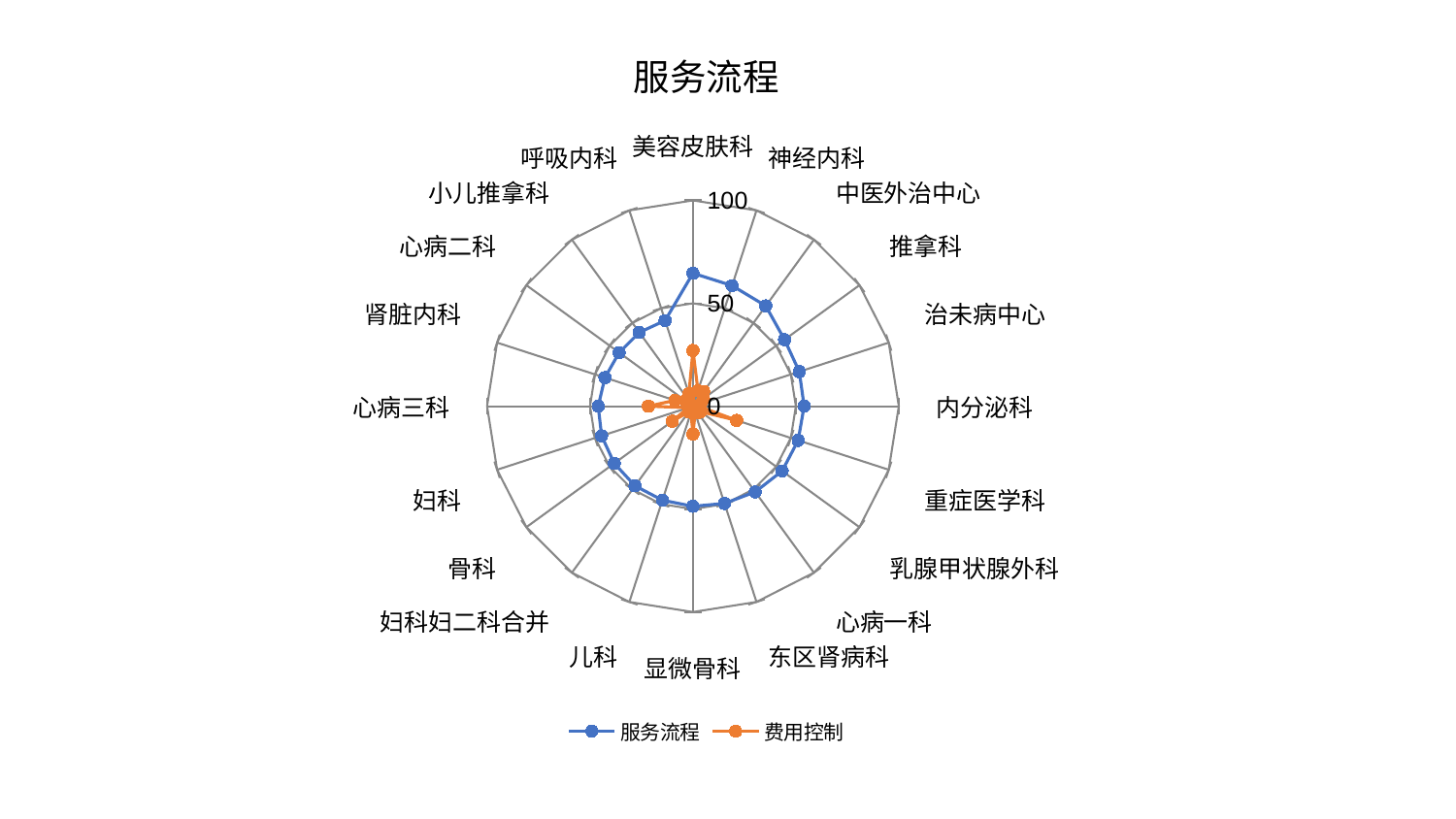

### Chart: 服务流程

| Category | 服务流程 | 费用控制 |
|---|---|---|
| 美容皮肤科 | 64.59836319206264 | 27.087730624032112 |
| 神经内科 | 61.601583834343536 | 7.905649327637482 |
| 中医外治中心 | 60.23853634610441 | 8.878017858687006 |
| 推拿科 | 55.0088680415247 | 6.376807460807826 |
| 治未病中心 | 54.33983009142423 | 4.100894356617703 |
| 内分泌科 | 54.02042868615561 | 2.5527078091306556 |
| 重症医学科 | 53.76180387122292 | 22.339578213751654 |
| 乳腺甲状腺外科 | 53.56861829658644 | 4.540771552031861 |
| 心病一科 | 51.49481292063044 | 4.061855007064203 |
| 东区肾病科 | 49.68097514270262 | 3.3401303881393445 |
| 显微骨科 | 48.63757694305505 | 13.551399179366939 |
| 儿科 | 48.02818694726711 | 3.1820734455110733 |
| 妇科妇二科合并 | 47.85024827990578 | 3.534413922992502 |
| 骨科 | 47.2674985476095 | 12.371324475615328 |
| 妇科 | 46.63421874681527 | 2.397095252647502 |
| 心病三科 | 46.002361243184936 | 21.65134786737536 |
| 肾脏内科 | 44.94092827356248 | 9.186390366663227 |
| 心病二科 | 44.31335146942654 | 4.42242153809401 |
| 小儿推拿科 | 44.30557002293907 | 4.004149597849464 |
| 呼吸内科 | 43.77530984942102 | 6.333386699980068 |
54